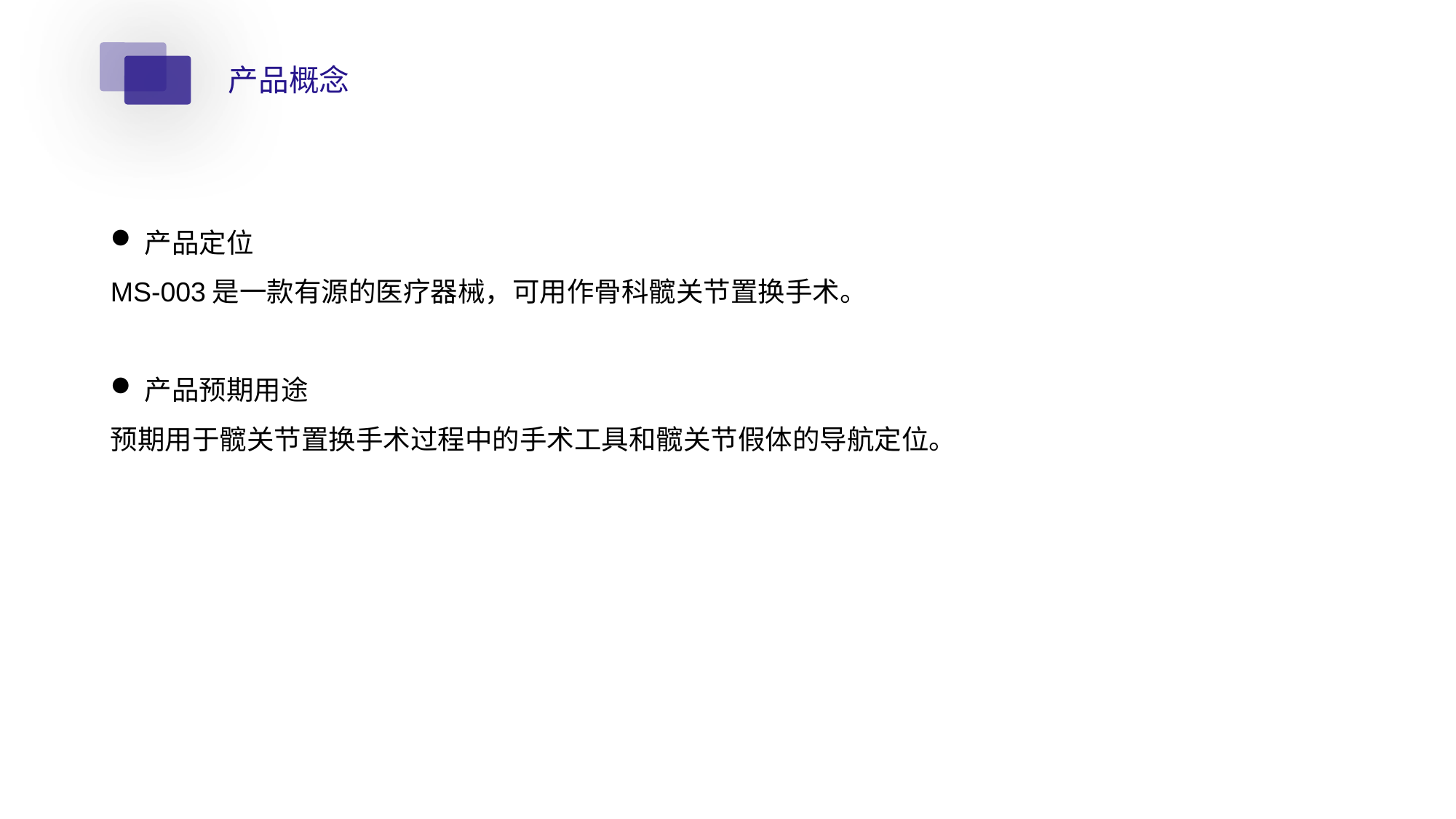

产品概念
产品定位
MS-003是一款有源的医疗器械，可用作骨科髋关节置换手术。

产品预期用途
预期用于髋关节置换手术过程中的手术工具和髋关节假体的导航定位。